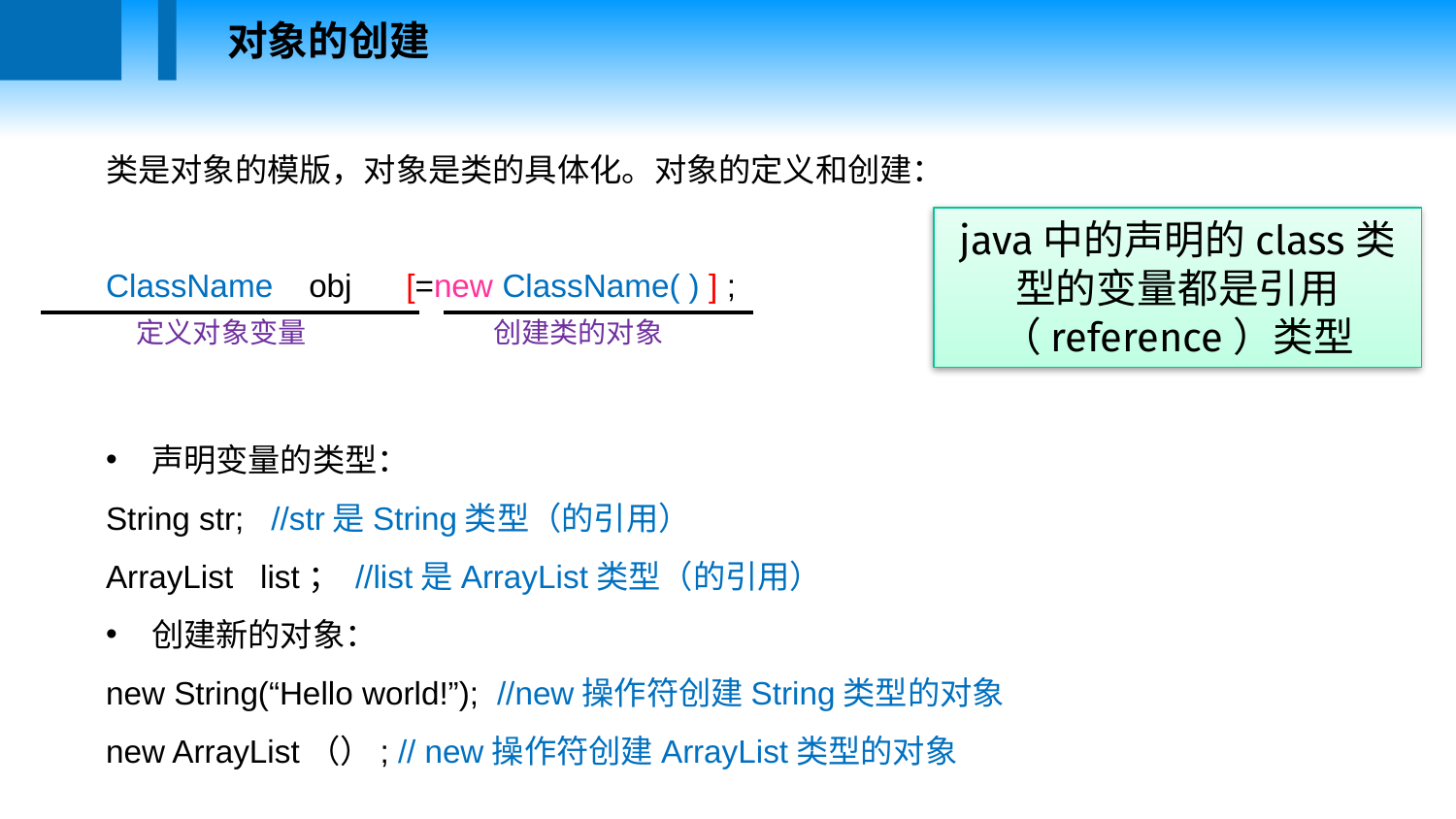

对象的创建
类是对象的模版，对象是类的具体化。对象的定义和创建：

ClassName    obj      [=new ClassName( ) ] ;

声明变量的类型：
String str;   //str是String类型（的引用）
ArrayList   list； //list是ArrayList类型（的引用）
创建新的对象：
new String(“Hello world!”);  //new操作符创建String类型的对象
new ArrayList（）; // new操作符创建ArrayList类型的对象

java中的声明的class类型的变量都是引用（reference）类型
创建类的对象
定义对象变量